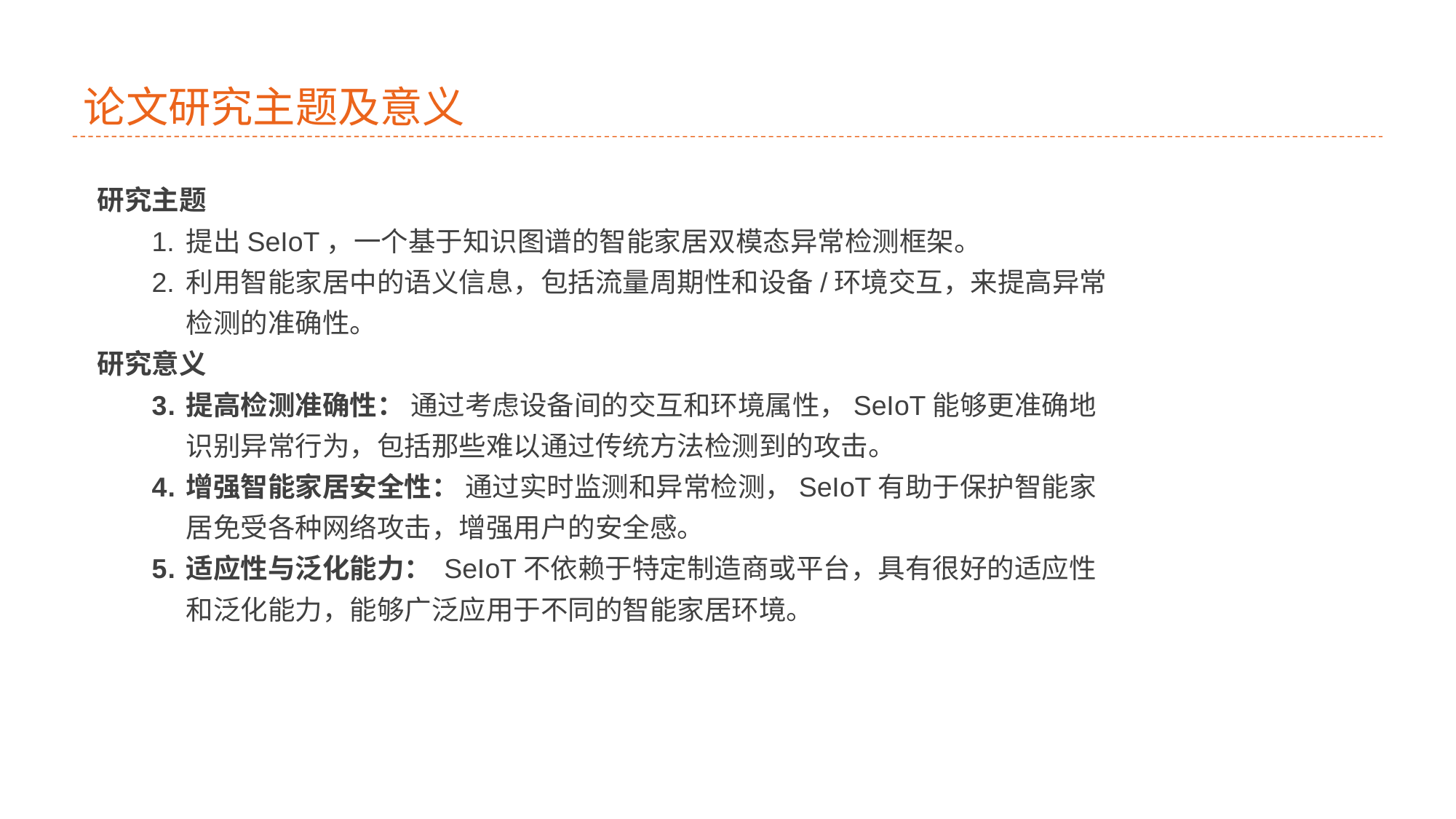

# 论文研究主题及意义
研究主题
提出SeIoT，一个基于知识图谱的智能家居双模态异常检测框架。
利用智能家居中的语义信息，包括流量周期性和设备/环境交互，来提高异常检测的准确性。
研究意义
提高检测准确性： 通过考虑设备间的交互和环境属性，SeIoT能够更准确地识别异常行为，包括那些难以通过传统方法检测到的攻击。
增强智能家居安全性： 通过实时监测和异常检测，SeIoT有助于保护智能家居免受各种网络攻击，增强用户的安全感。
适应性与泛化能力： SeIoT不依赖于特定制造商或平台，具有很好的适应性和泛化能力，能够广泛应用于不同的智能家居环境。